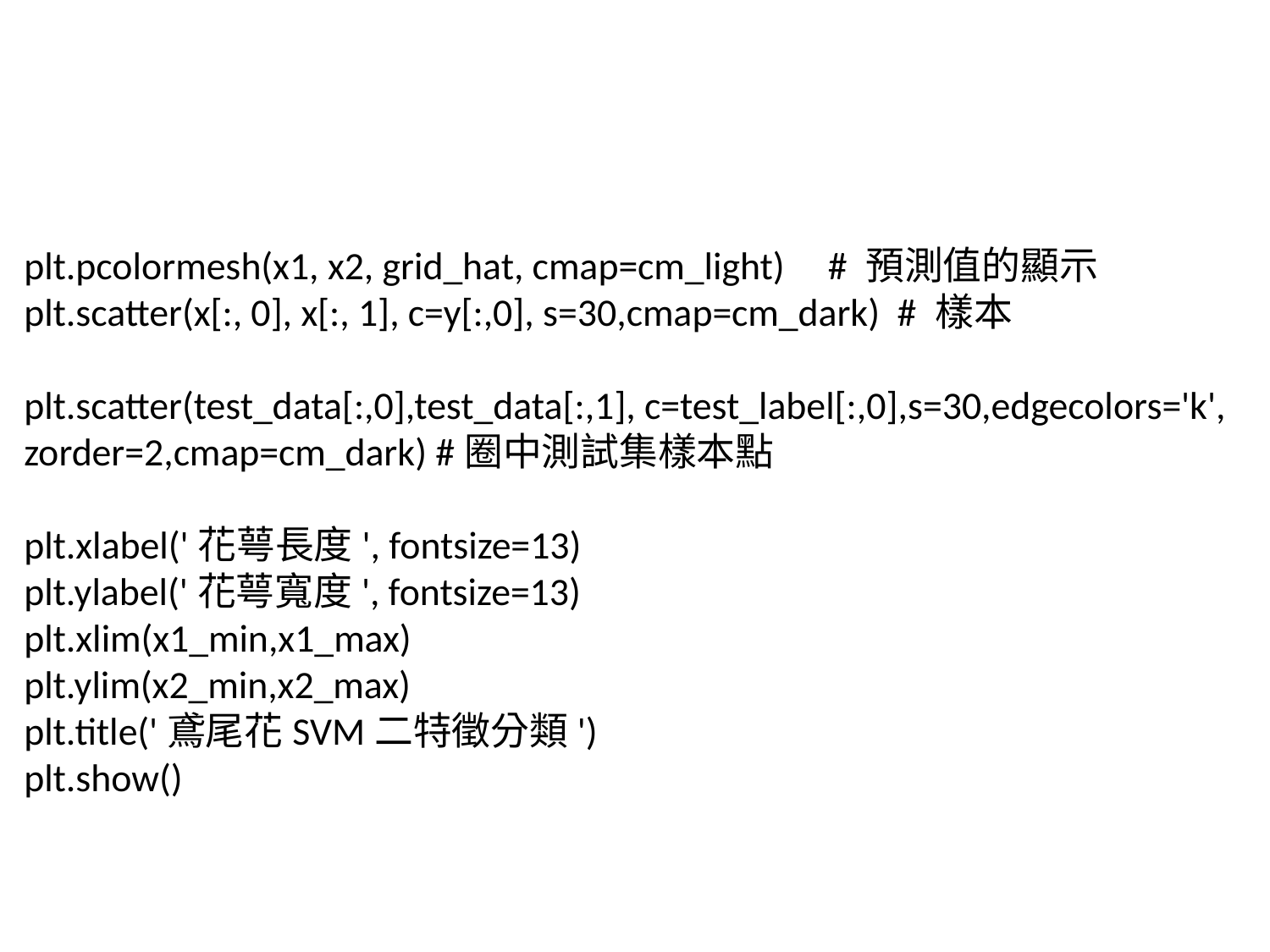

plt.pcolormesh(x1, x2, grid_hat, cmap=cm_light)     # 預測值的顯示
plt.scatter(x[:, 0], x[:, 1], c=y[:,0], s=30,cmap=cm_dark)  # 樣本

plt.scatter(test_data[:,0],test_data[:,1], c=test_label[:,0],s=30,edgecolors='k', zorder=2,cmap=cm_dark) #圈中測試集樣本點

plt.xlabel('花萼長度', fontsize=13)
plt.ylabel('花萼寬度', fontsize=13)
plt.xlim(x1_min,x1_max)
plt.ylim(x2_min,x2_max)
plt.title('鳶尾花SVM二特徵分類')
plt.show()